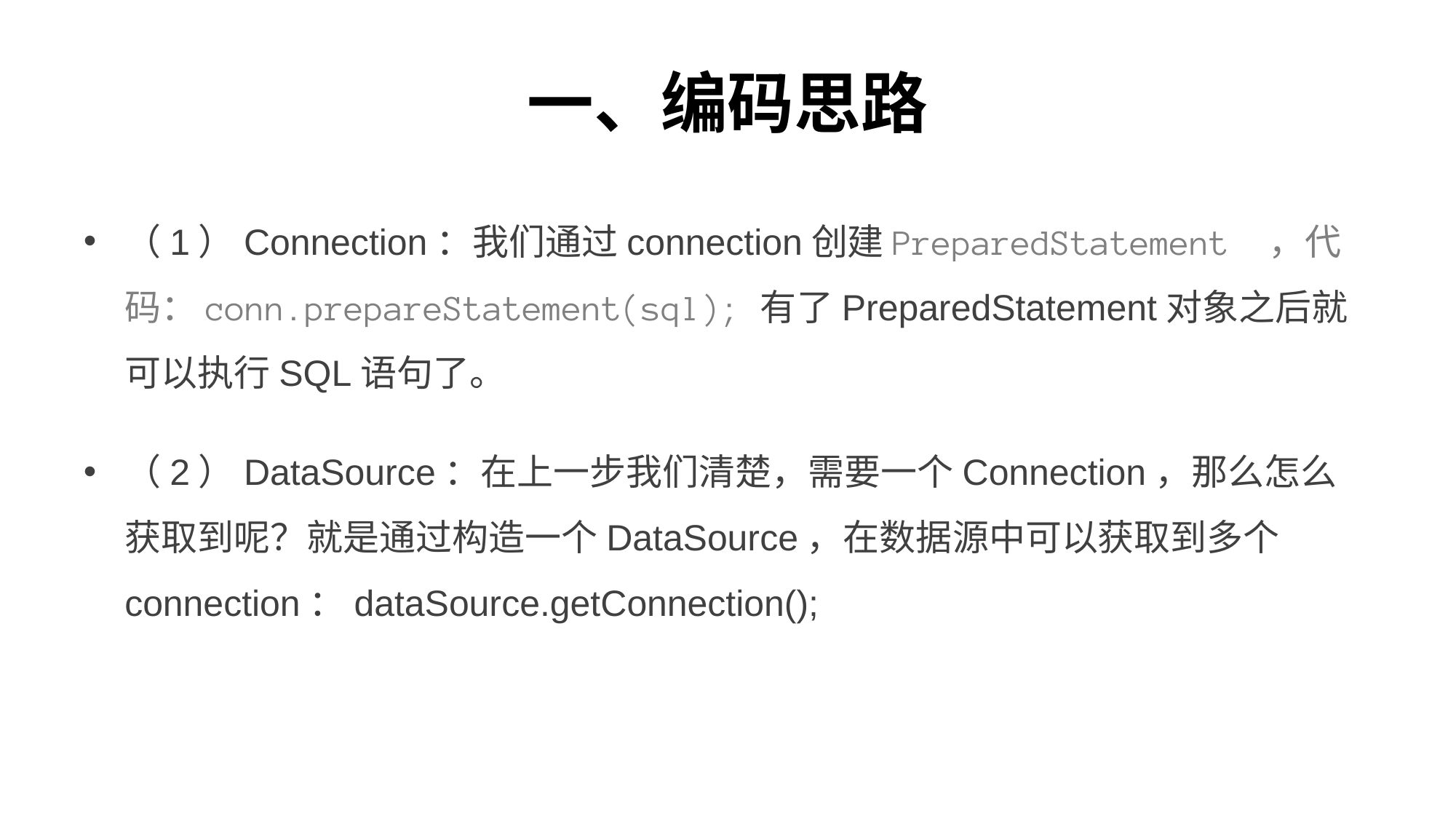

# 一、编码思路
（1）Connection：我们通过connection创建PreparedStatement  ，代码：conn.prepareStatement(sql); 有了PreparedStatement对象之后就可以执行SQL语句了。
（2）DataSource：在上一步我们清楚，需要一个Connection，那么怎么获取到呢？就是通过构造一个DataSource，在数据源中可以获取到多个connection：dataSource.getConnection();